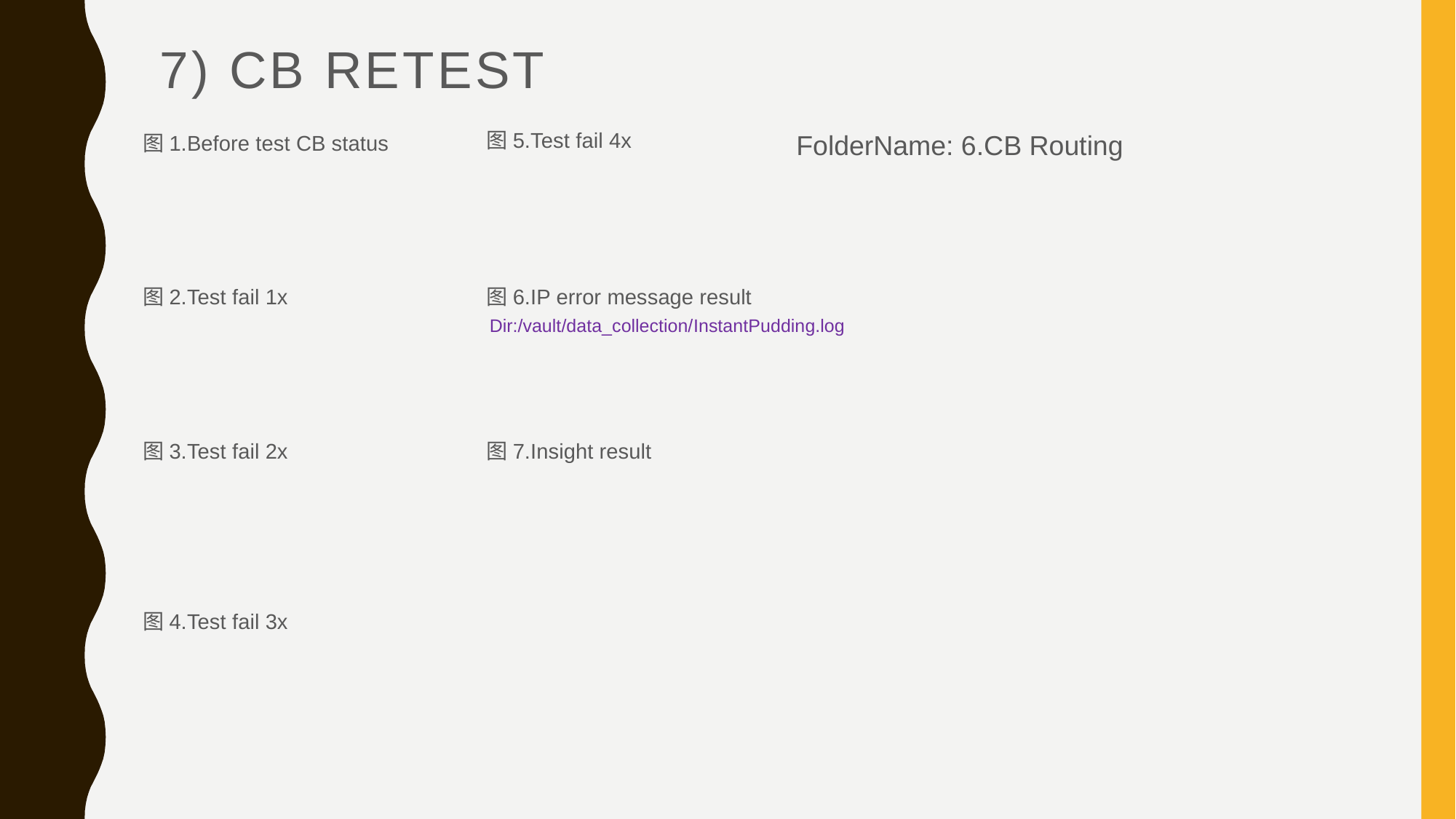

# 7) CB RETEST
图5.Test fail 4x
FolderName: 6.CB Routing
图1.Before test CB status
图2.Test fail 1x
图6.IP error message result
Dir:/vault/data_collection/InstantPudding.log
图3.Test fail 2x
图7.Insight result
图4.Test fail 3x